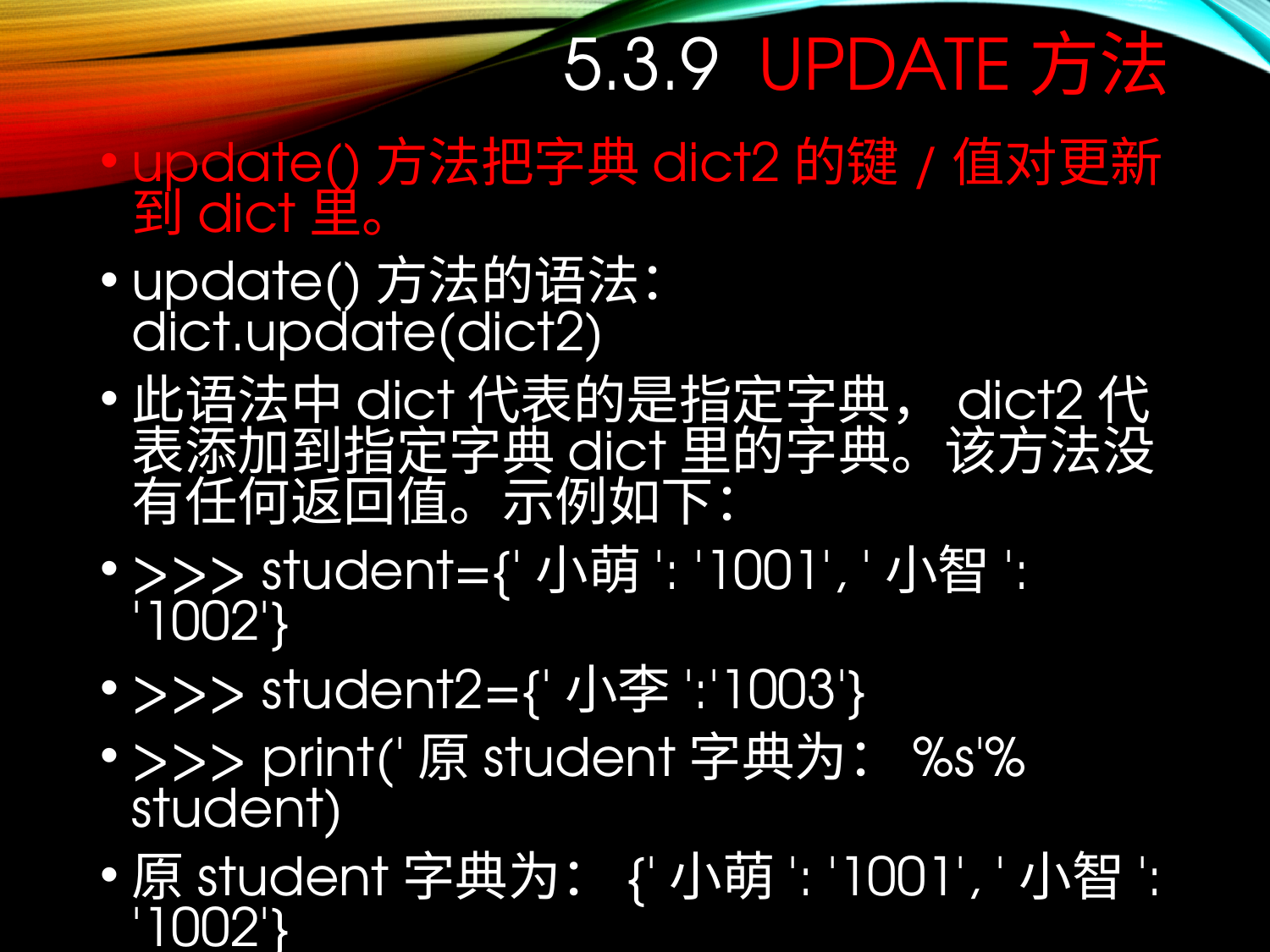

# 5.3.9  update方法
update()方法把字典dict2的键/值对更新到dict里。
update()方法的语法：dict.update(dict2)
此语法中dict代表的是指定字典，dict2代表添加到指定字典dict里的字典。该方法没有任何返回值。示例如下：
>>> student={'小萌': '1001', '小智': '1002'}
>>> student2={'小李':'1003'}
>>> print('原student字典为：%s'% student)
原student字典为：{'小萌': '1001', '小智': '1002'}
>>> student.update(student2)
>>> print('新student字典为：%s'% student)